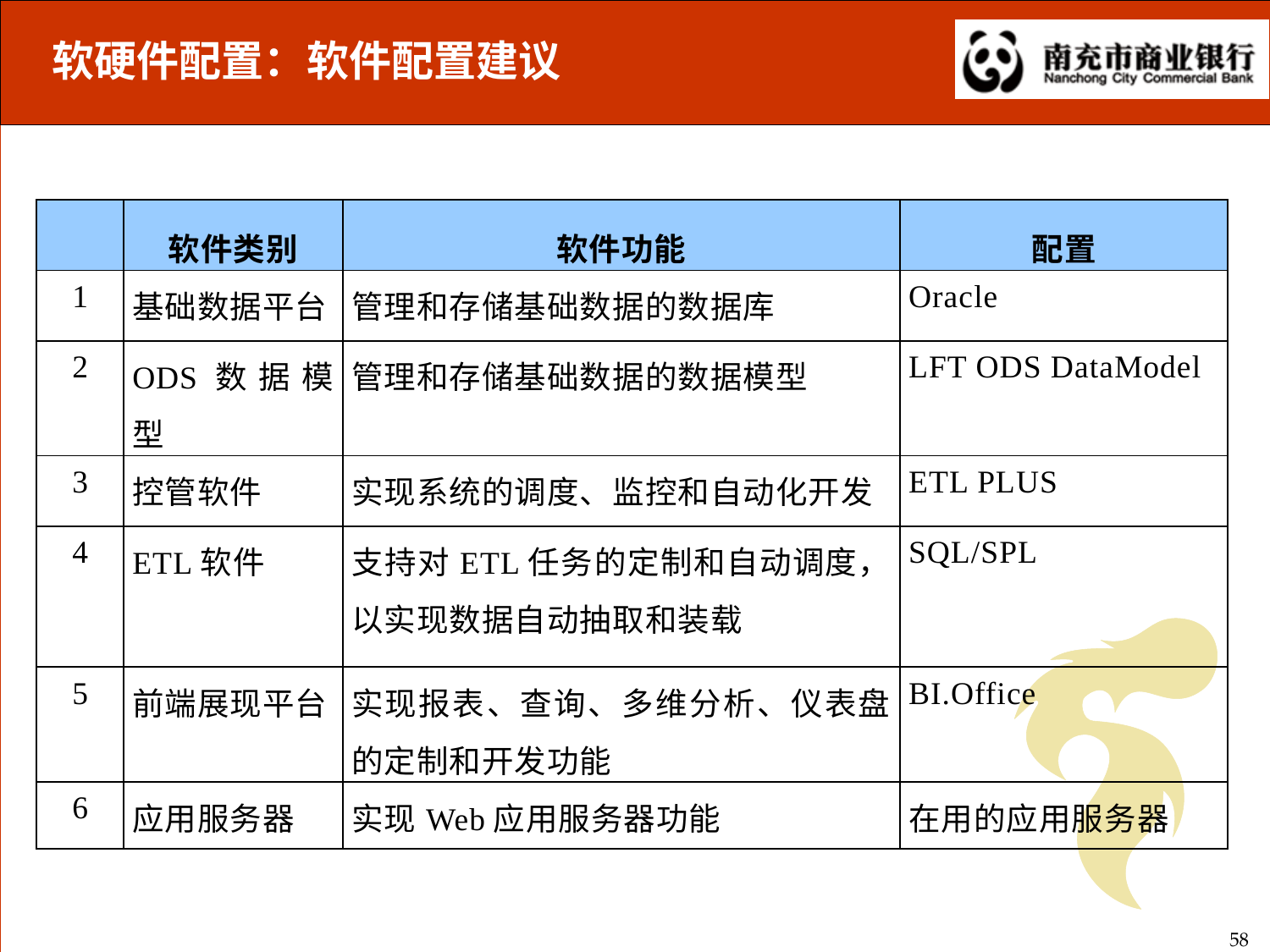

软硬件配置：软件配置建议
|  | 软件类别 | 软件功能 | 配置 |
| --- | --- | --- | --- |
| 1 | 基础数据平台 | 管理和存储基础数据的数据库 | Oracle |
| 2 | ODS数据模型 | 管理和存储基础数据的数据模型 | LFT ODS DataModel |
| 3 | 控管软件 | 实现系统的调度、监控和自动化开发 | ETL PLUS |
| 4 | ETL软件 | 支持对ETL任务的定制和自动调度，以实现数据自动抽取和装载 | SQL/SPL |
| 5 | 前端展现平台 | 实现报表、查询、多维分析、仪表盘的定制和开发功能 | BI.Office |
| 6 | 应用服务器 | 实现Web应用服务器功能 | 在用的应用服务器 |
58
58